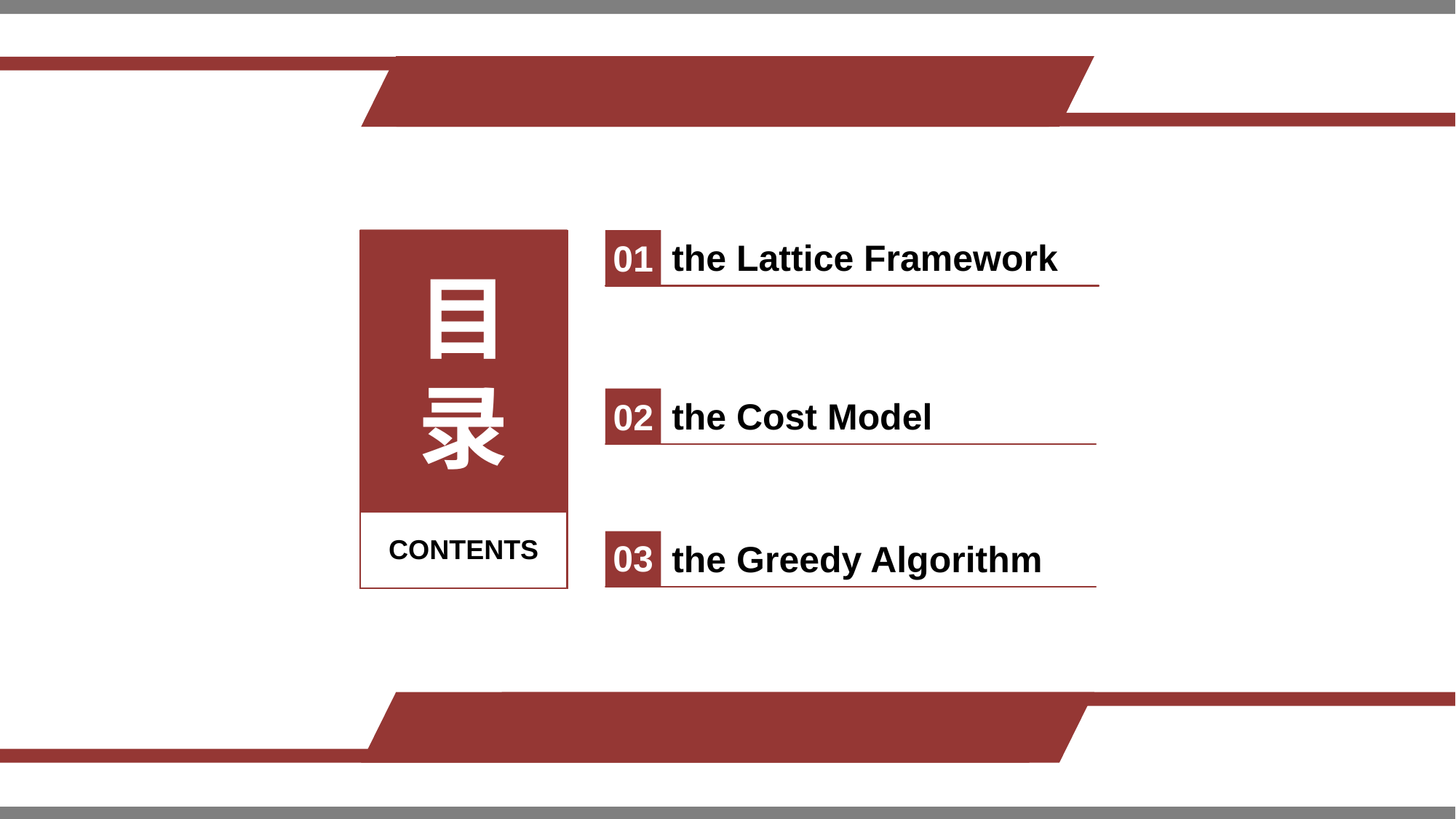

the Lattice Framework

01

目录
the Cost Model

02
CONTENTS
03
the Greedy Algorithm